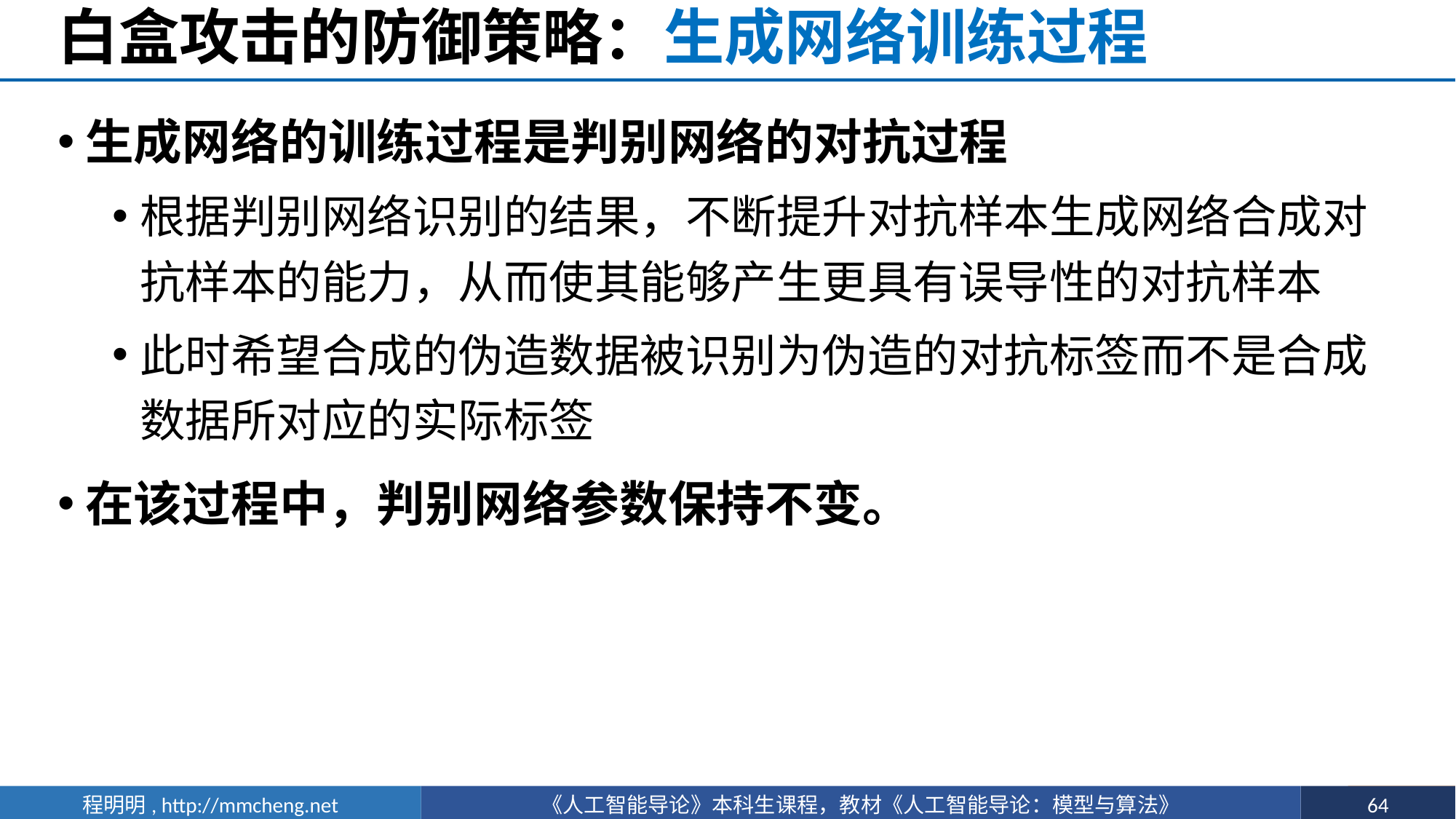

# 白盒攻击的防御策略：生成网络训练过程
生成网络的训练过程是判别网络的对抗过程
根据判别网络识别的结果，不断提升对抗样本生成网络合成对抗样本的能力，从而使其能够产生更具有误导性的对抗样本
此时希望合成的伪造数据被识别为伪造的对抗标签而不是合成数据所对应的实际标签
在该过程中，判别网络参数保持不变。